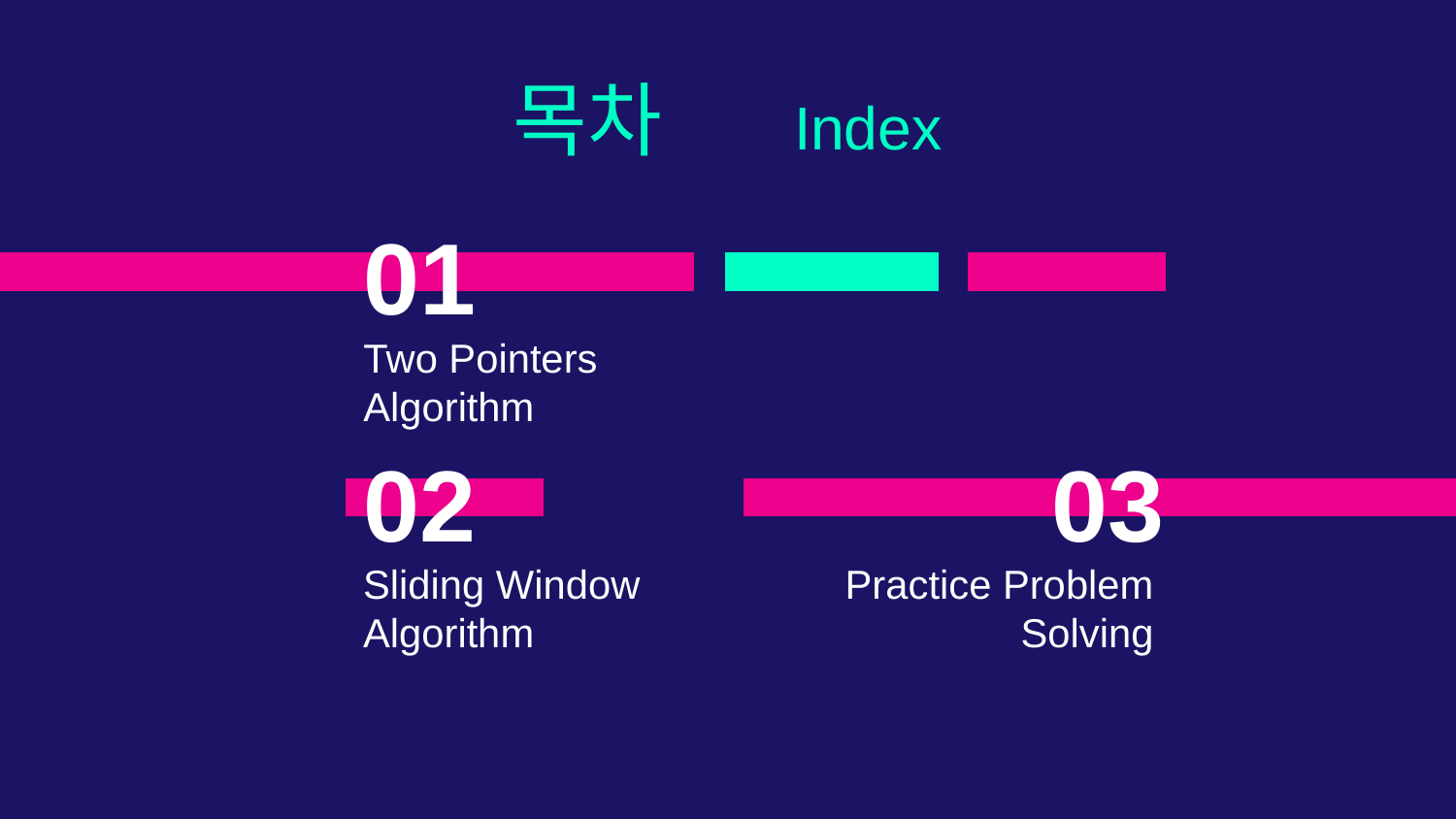

목차     Index
01
Two Pointers
Algorithm
02
03
Sliding Window
Algorithm
Practice Problem
Solving